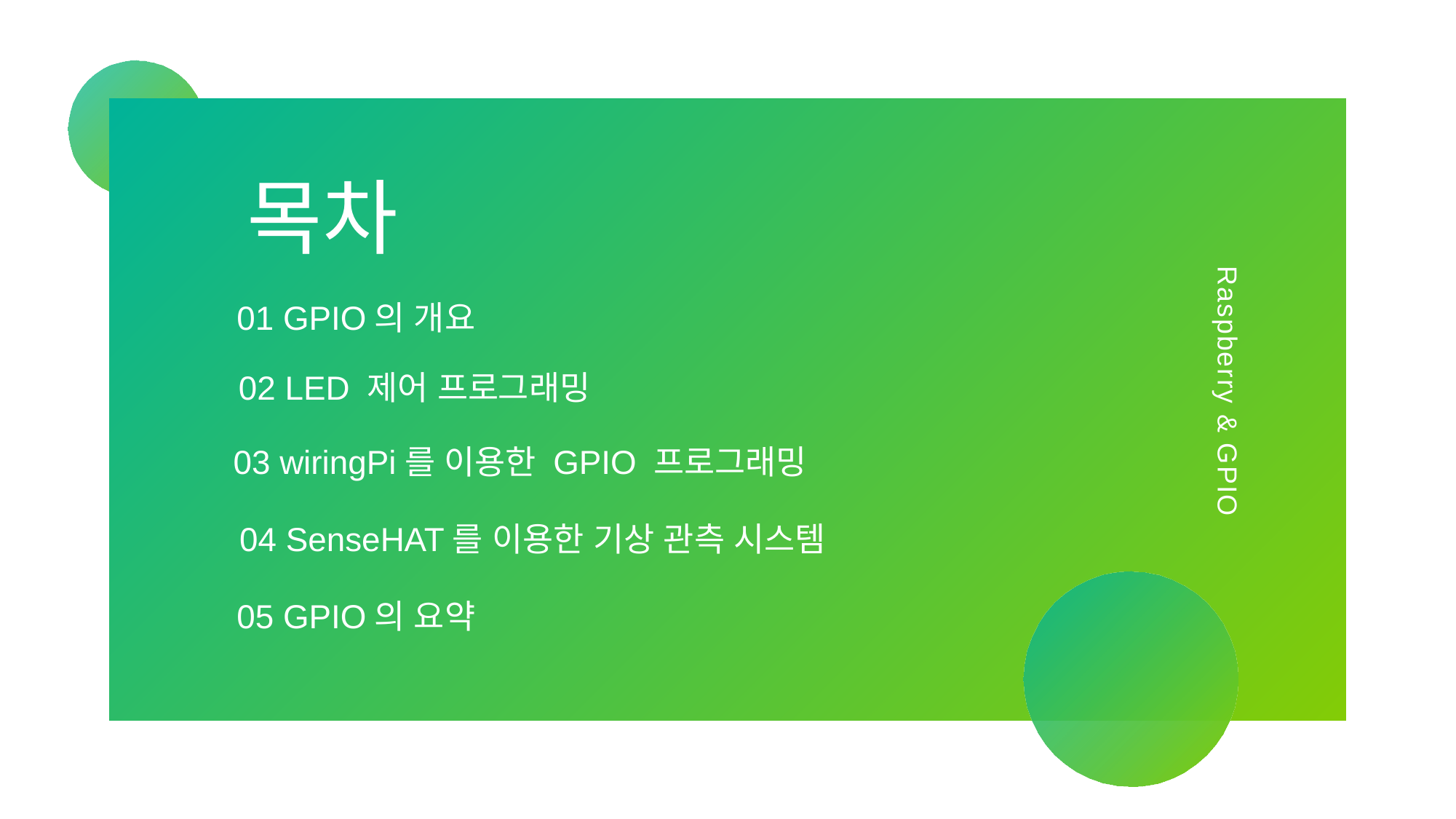

목차
Raspberry & GPIO
01 GPIO의 개요
02 LED 제어 프로그래밍
03 wiringPi를 이용한 GPIO 프로그래밍
04 SenseHAT를 이용한 기상 관측 시스템

05 GPIO의 요약